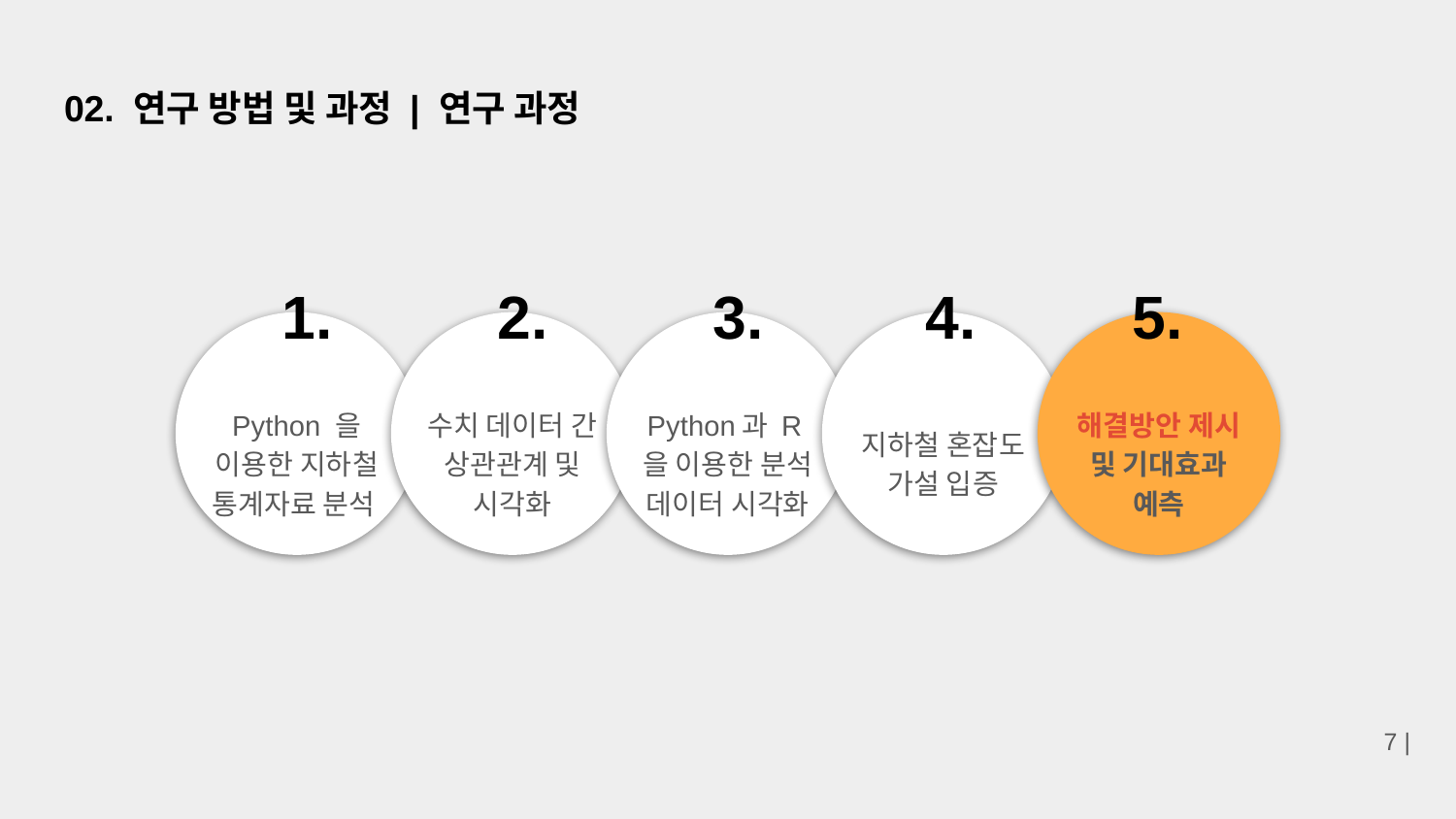

# 02. 연구 방법 및 과정 | 연구 과정
1.
2.
3.
4.
5.

Python 을 이용한 지하철 통계자료 분석

수치 데이터 간 상관관계 및 시각화

Python과 R을 이용한 분석 데이터 시각화

지하철 혼잡도 가설 입증

해결방안 제시 및 기대효과 예측

7 |